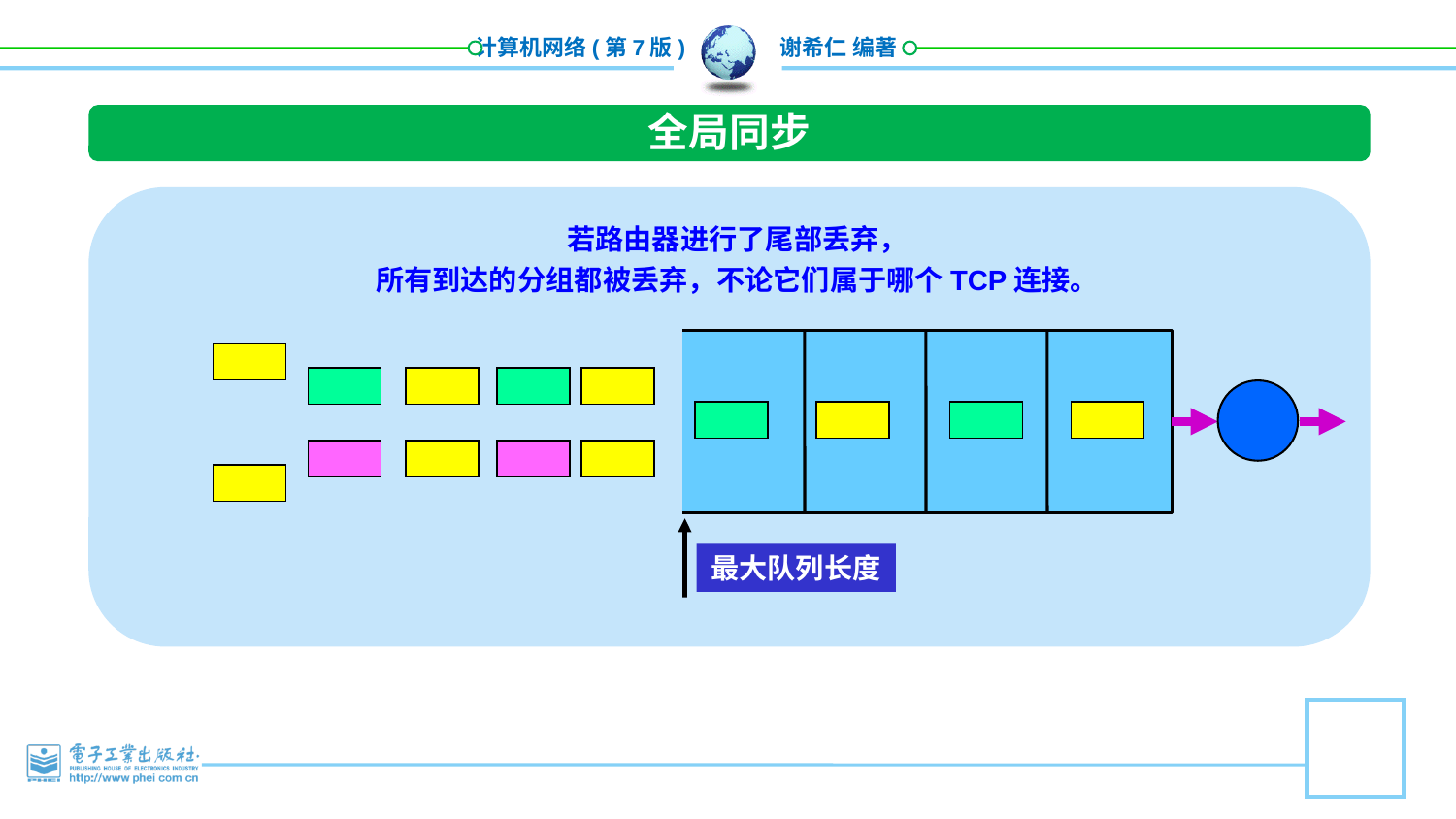

全局同步

若路由器进行了尾部丢弃，
所有到达的分组都被丢弃，不论它们属于哪个TCP连接。

最大队列长度